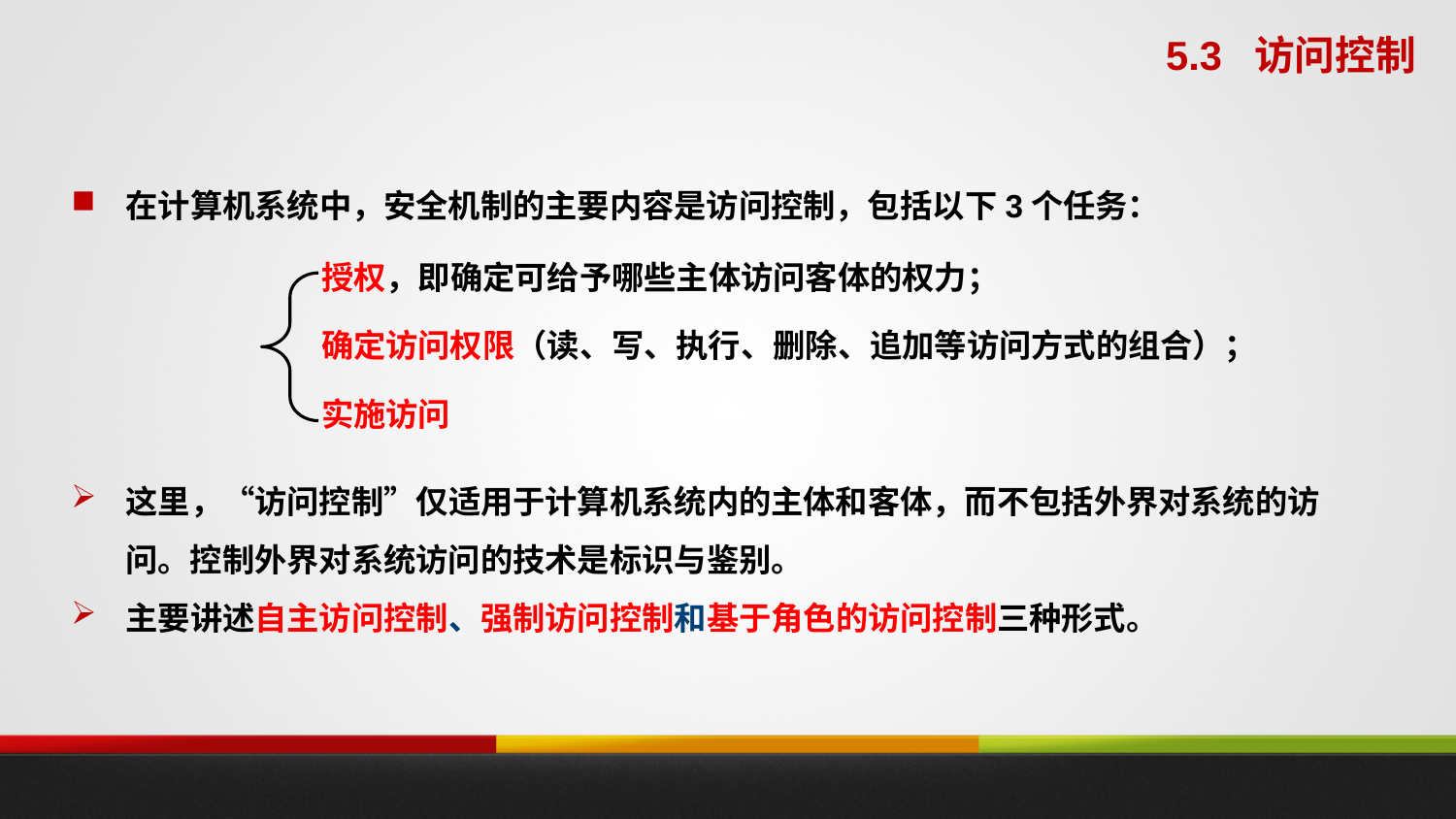

5.3  访问控制
在计算机系统中，安全机制的主要内容是访问控制，包括以下3个任务：
授权，即确定可给予哪些主体访问客体的权力；

确定访问权限（读、写、执行、删除、追加等访问方式的组合）；
实施访问
这里，“访问控制”仅适用于计算机系统内的主体和客体，而不包括外界对系统的访问。控制外界对系统访问的技术是标识与鉴别。
主要讲述自主访问控制、强制访问控制和基于角色的访问控制三种形式。